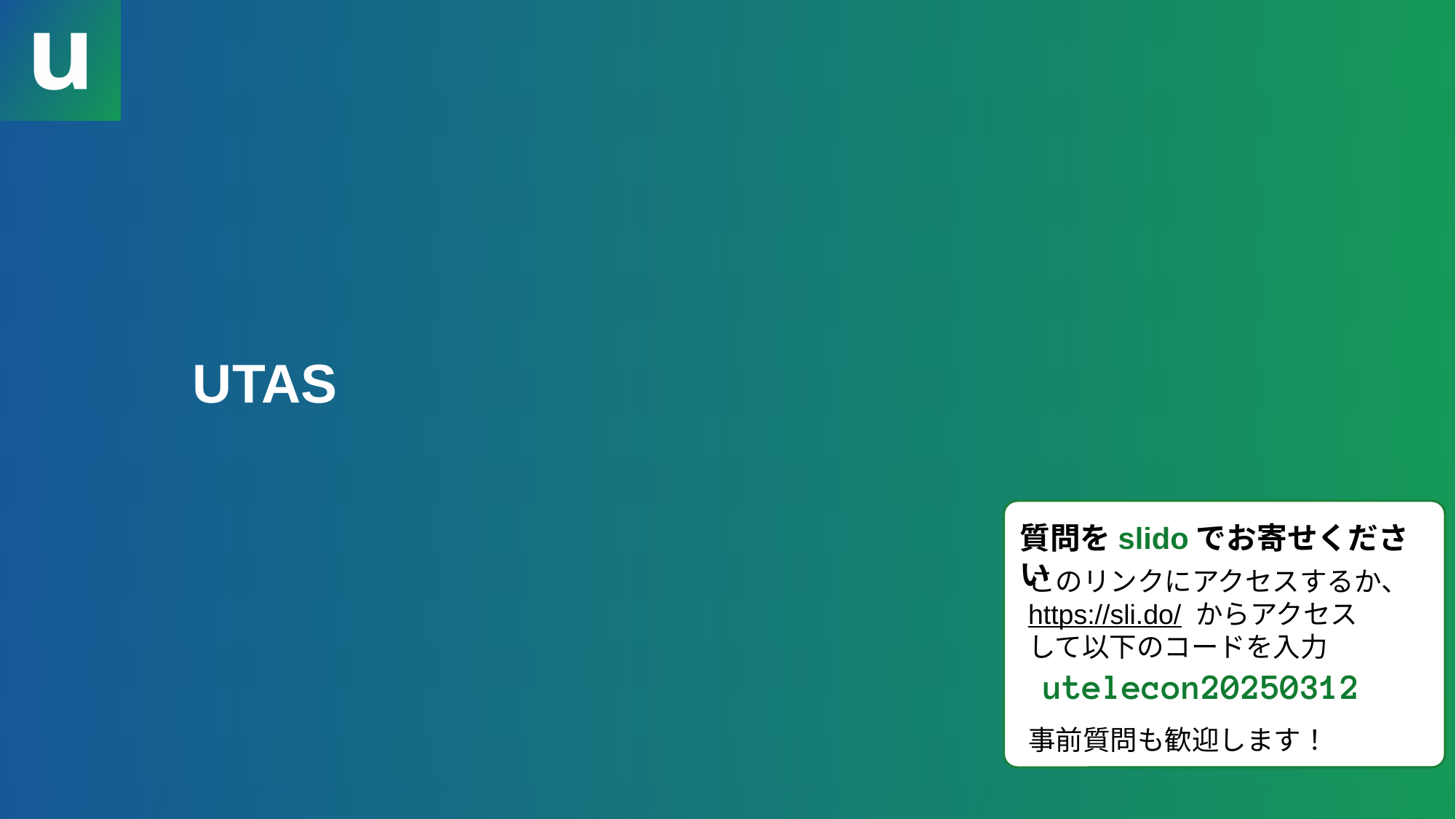

# UTAS

質問をslidoでお寄せください
このリンクにアクセスするか、
https://sli.do/ からアクセス
して以下のコードを入力
 utelecon20250312
事前質問も歓迎します！